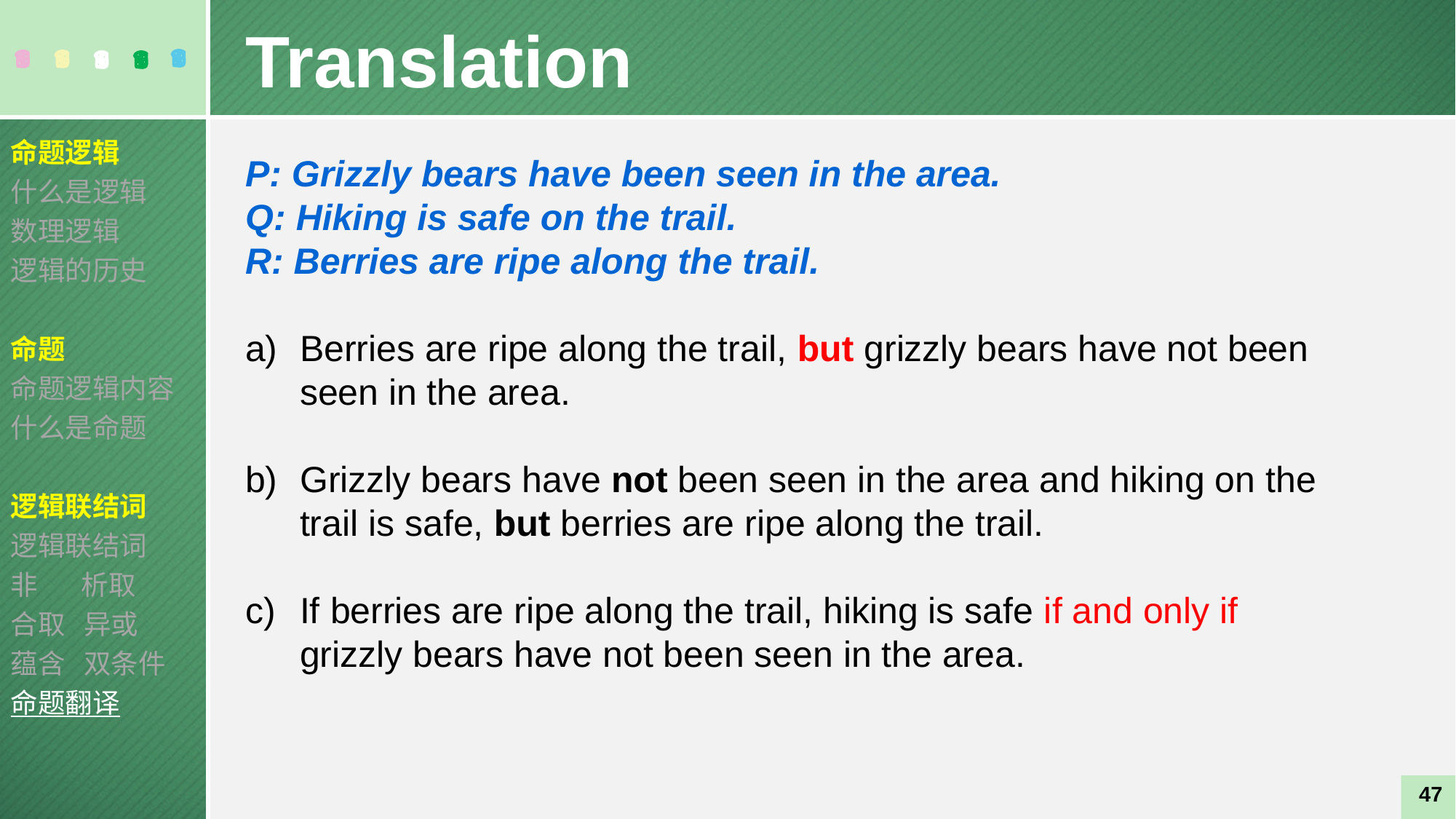

Translation

命题逻辑
什么是逻辑
数理逻辑
逻辑的历史

命题
命题逻辑内容
什么是命题

逻辑联结词
逻辑联结词
非       析取
合取   异或
蕴含   双条件
命题翻译
P: Grizzly bears have been seen in the area.
Q: Hiking is safe on the trail.
R: Berries are ripe along the trail.

Berries are ripe along the trail, but grizzly bears have not been seen in the area.

Grizzly bears have not been seen in the area and hiking on the trail is safe, but berries are ripe along the trail.

If berries are ripe along the trail, hiking is safe if and only if grizzly bears have not been seen in the area.

47